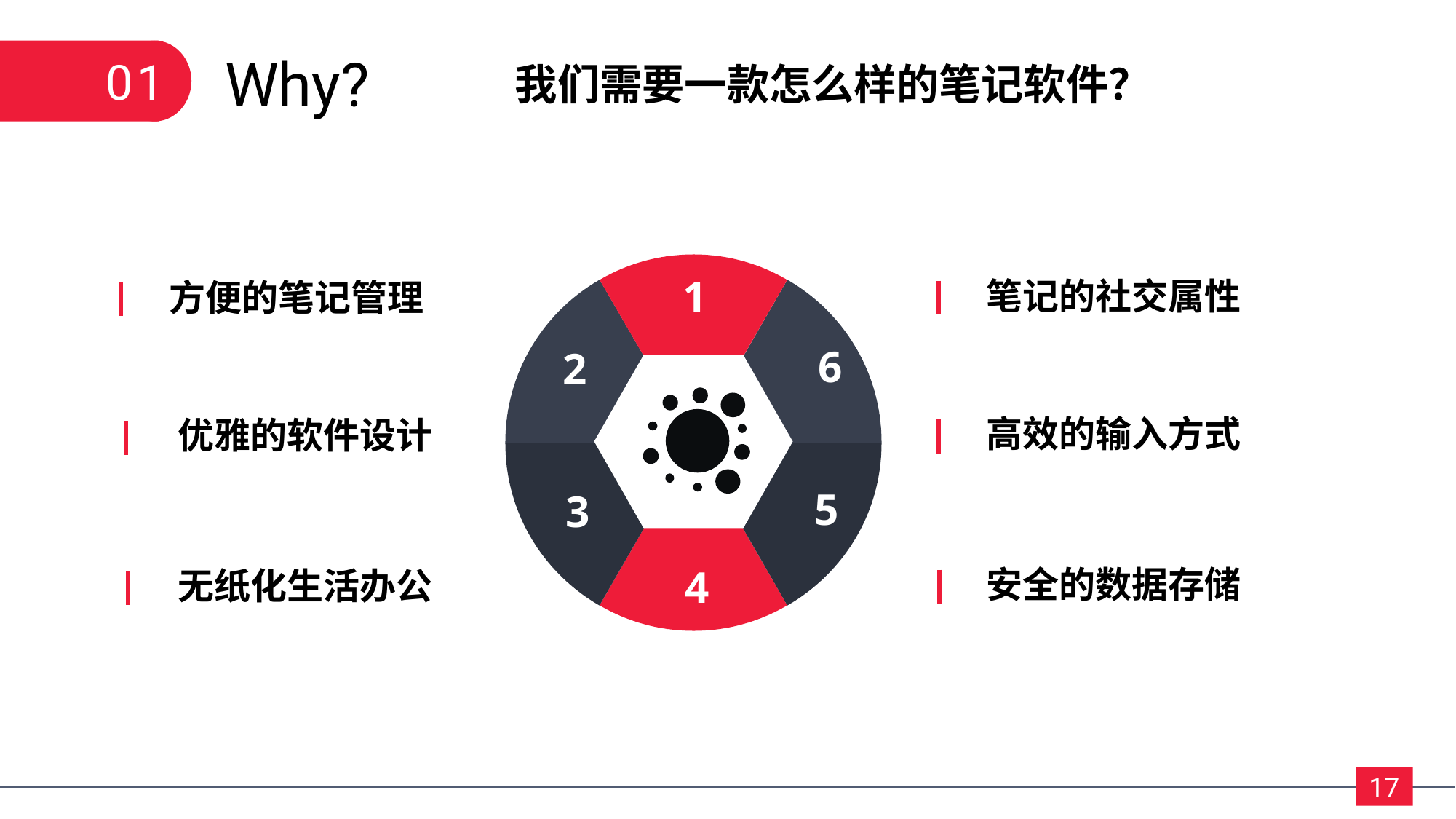

01
Why?
我们需要一款怎么样的笔记软件？

1
笔记的社交属性
方便的笔记管理
6
2

高效的输入方式
优雅的软件设计
5
3
4
安全的数据存储
无纸化生活办公
17